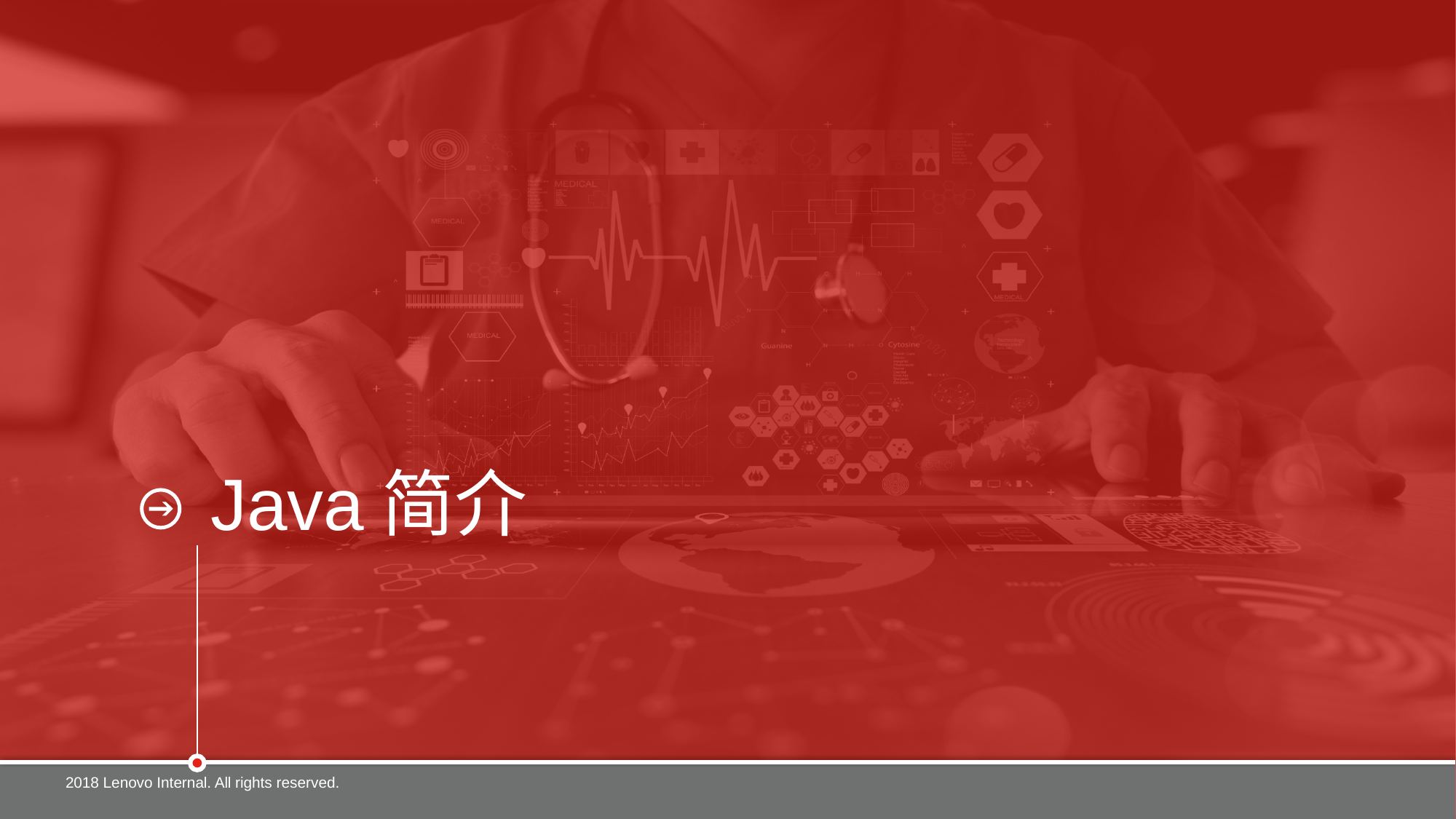

# Java简介

2018 Lenovo Internal. All rights reserved.